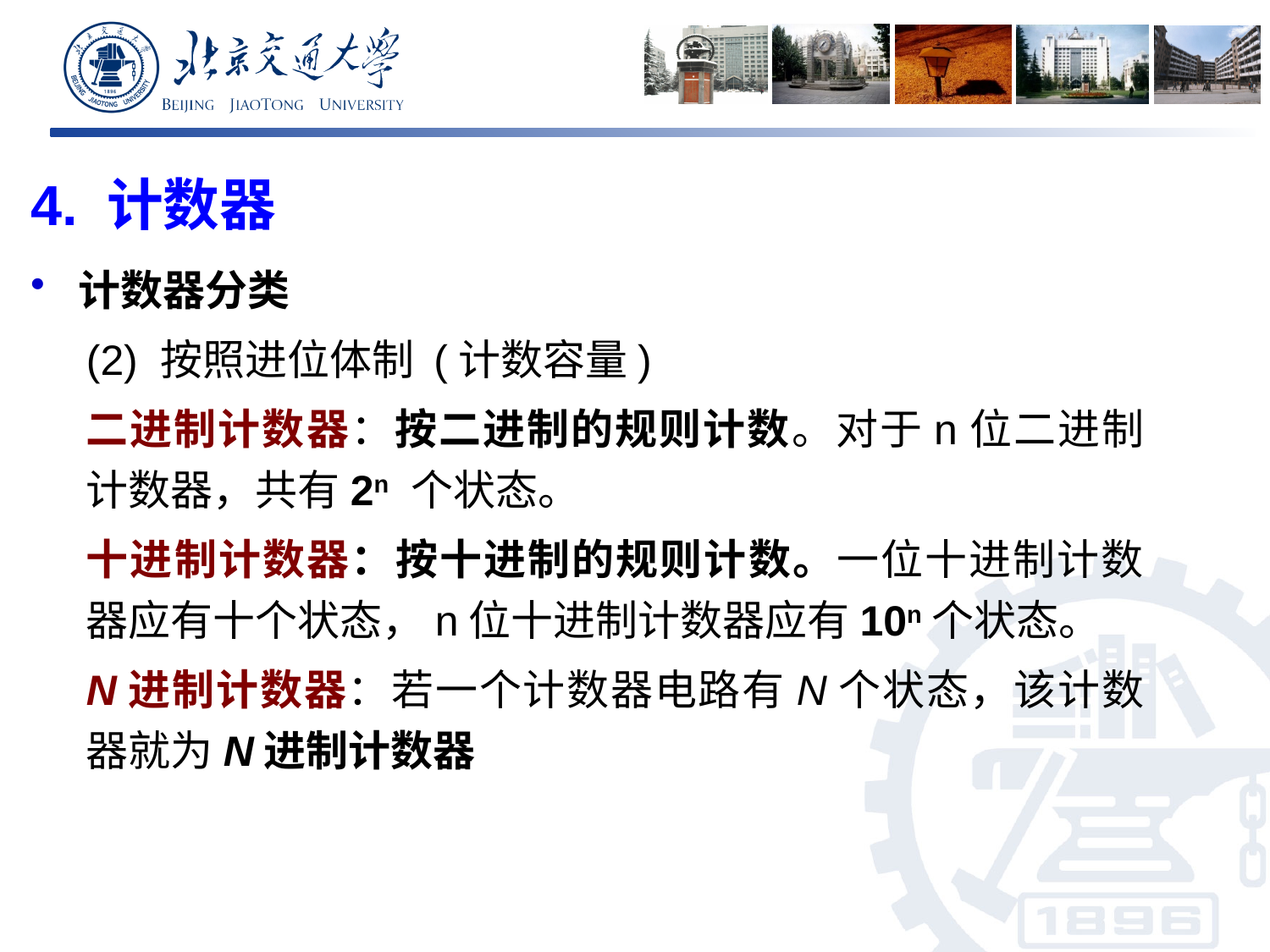

4. 计数器
计数器分类
(2) 按照进位体制 (计数容量)
二进制计数器：按二进制的规则计数。对于n位二进制计数器，共有2n 个状态。
十进制计数器：按十进制的规则计数。一位十进制计数器应有十个状态，n位十进制计数器应有10n个状态。
N进制计数器：若一个计数器电路有N个状态，该计数器就为N进制计数器